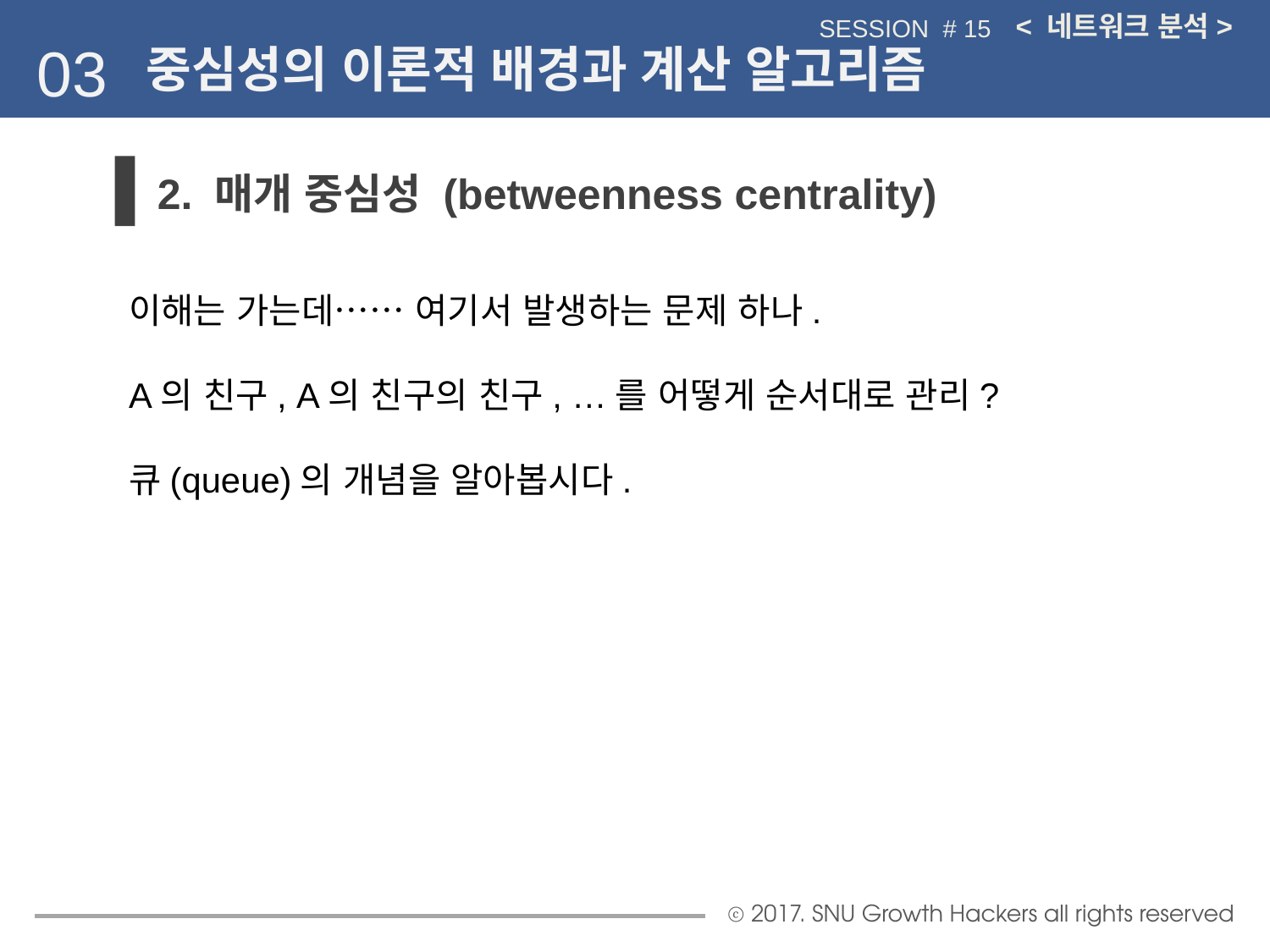

< 네트워크 분석>
SESSION  # 15
03
중심성의 이론적 배경과 계산 알고리즘

2. 매개 중심성 (betweenness centrality)
이해는 가는데…… 여기서 발생하는 문제 하나.

A의 친구, A의 친구의 친구, …를 어떻게 순서대로 관리?

큐(queue)의 개념을 알아봅시다.

ⓒ 2017. SNU Growth Hackers all rights reserved